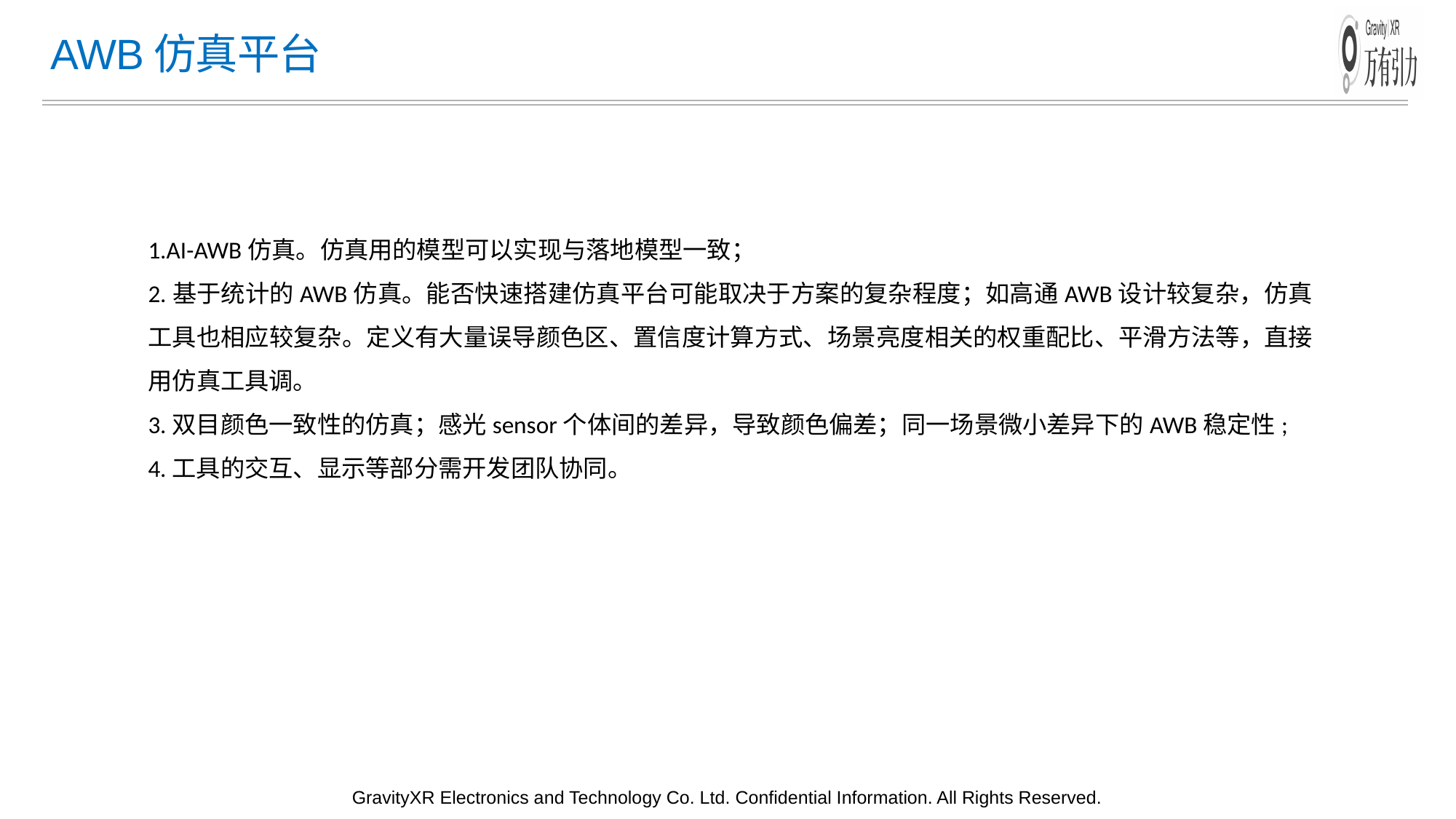

# AWB仿真平台

1.AI-AWB仿真。仿真用的模型可以实现与落地模型一致；
2.基于统计的AWB仿真。能否快速搭建仿真平台可能取决于方案的复杂程度；如高通AWB设计较复杂，仿真工具也相应较复杂。定义有大量误导颜色区、置信度计算方式、场景亮度相关的权重配比、平滑方法等，直接用仿真工具调。
3.双目颜色一致性的仿真；感光sensor个体间的差异，导致颜色偏差；同一场景微小差异下的AWB稳定性;
4.工具的交互、显示等部分需开发团队协同。